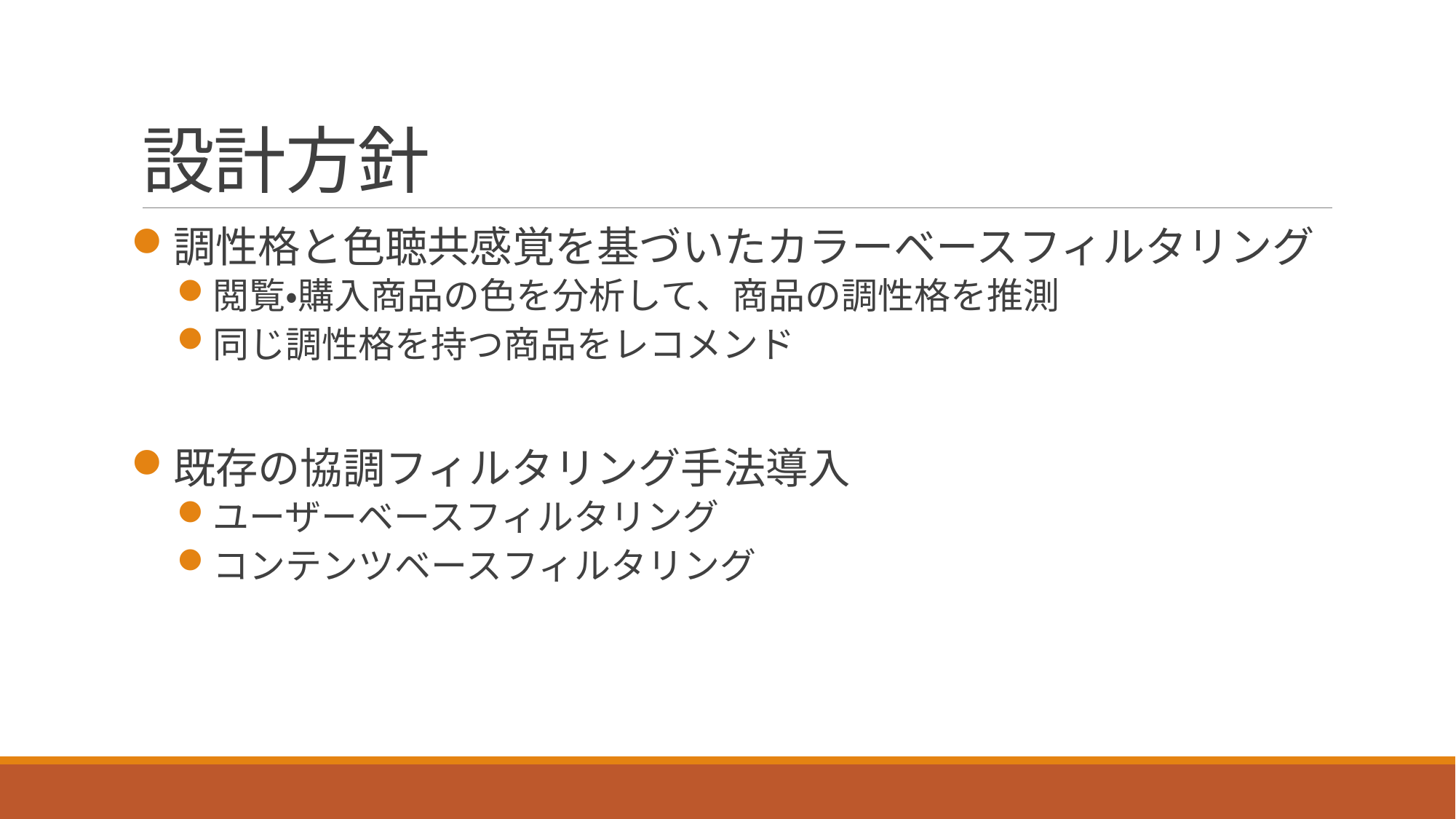

# 設計方針
調性格と色聴共感覚を基づいたカラーベースフィルタリング
閲覧・購入商品の色を分析して、商品の調性格を推測
同じ調性格を持つ商品をレコメンド

既存の協調フィルタリング手法導入
ユーザーベースフィルタリング
コンテンツベースフィルタリング